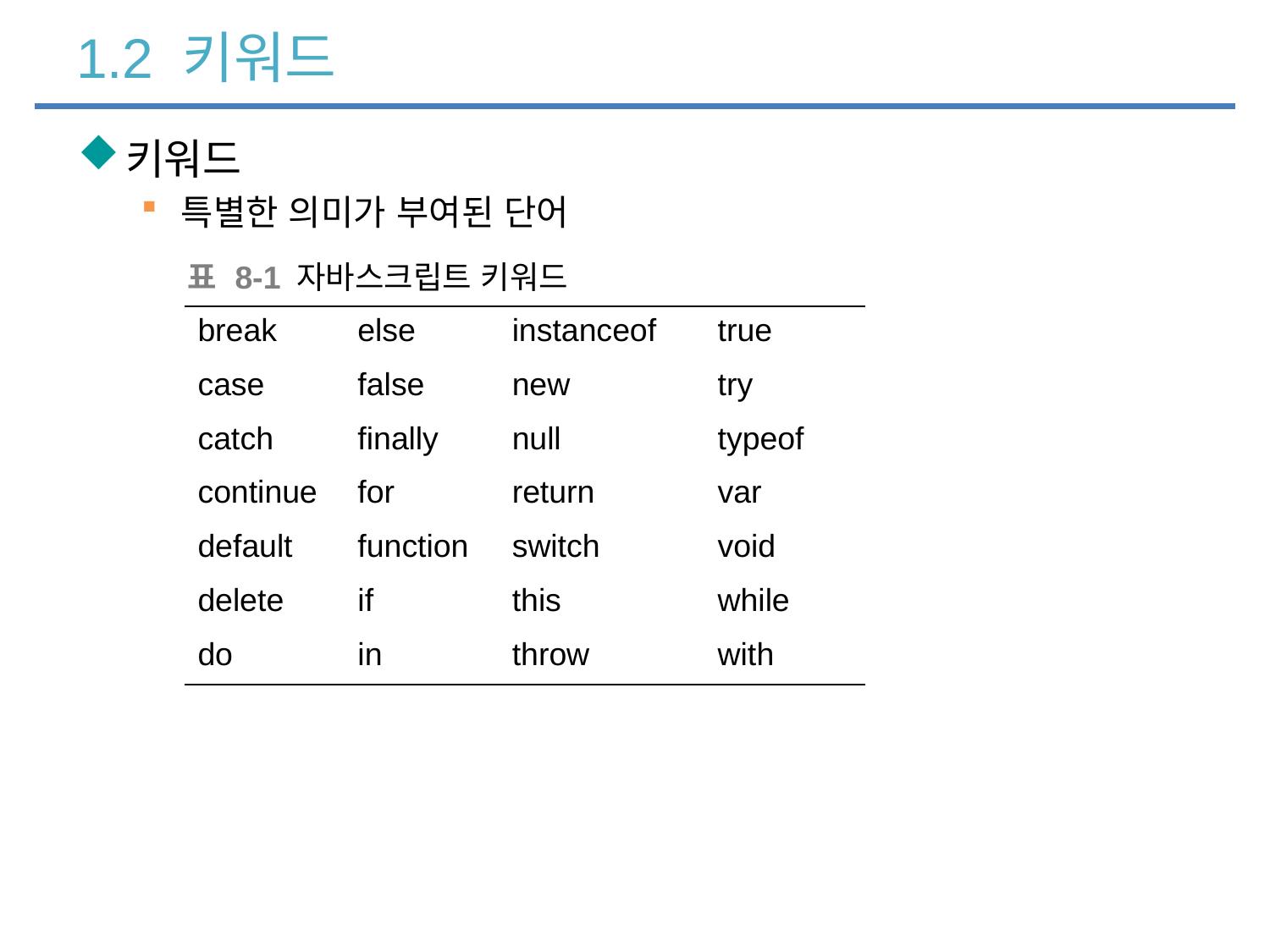

# 1.2 키워드
키워드
특별한 의미가 부여된 단어
| 표 8-1 자바스크립트 키워드 |
| --- |
| break | else | instanceof | true |
| --- | --- | --- | --- |
| case | false | new | try |
| catch | finally | null | typeof |
| continue | for | return | var |
| default | function | switch | void |
| delete | if | this | while |
| do | in | throw | with |